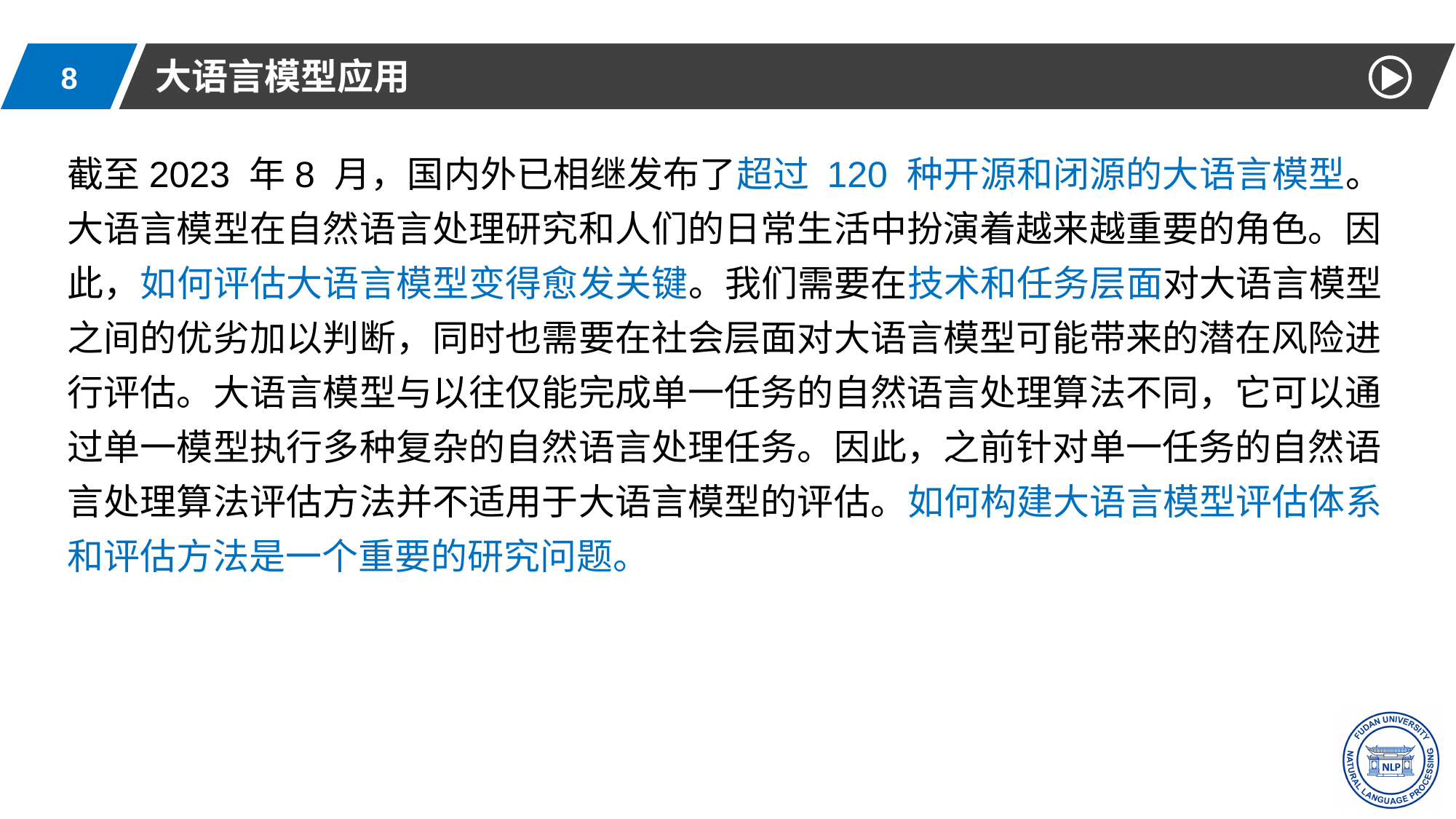

大语言模型应用
8

截至2023 年8 月，国内外已相继发布了超过 120 种开源和闭源的大语言模型。大语言模型在自然语言处理研究和人们的日常生活中扮演着越来越重要的角色。因此，如何评估大语言模型变得愈发关键。我们需要在技术和任务层面对大语言模型之间的优劣加以判断，同时也需要在社会层面对大语言模型可能带来的潜在风险进行评估。大语言模型与以往仅能完成单一任务的自然语言处理算法不同，它可以通过单一模型执行多种复杂的自然语言处理任务。因此，之前针对单一任务的自然语言处理算法评估方法并不适用于大语言模型的评估。如何构建大语言模型评估体系和评估方法是一个重要的研究问题。
2